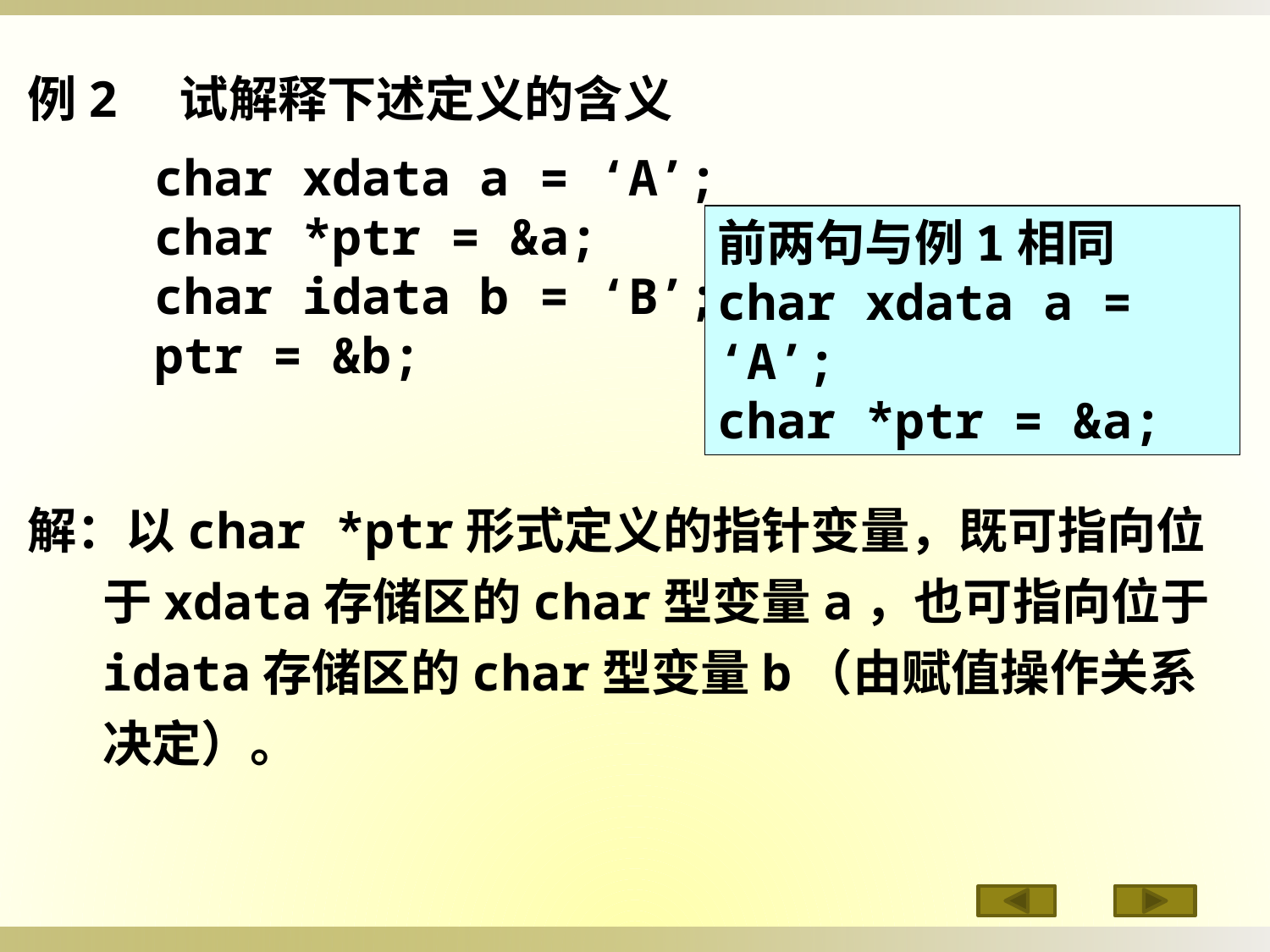

例2　试解释下述定义的含义
	char xdata a = ‘A’;
	char *ptr = &a;
	char idata b = ‘B’;
	ptr = &b;
前两句与例1相同
char xdata a = ‘A’;
char *ptr = &a;
解：以char *ptr形式定义的指针变量，既可指向位于xdata存储区的char型变量a，也可指向位于idata存储区的char型变量b（由赋值操作关系决定）。